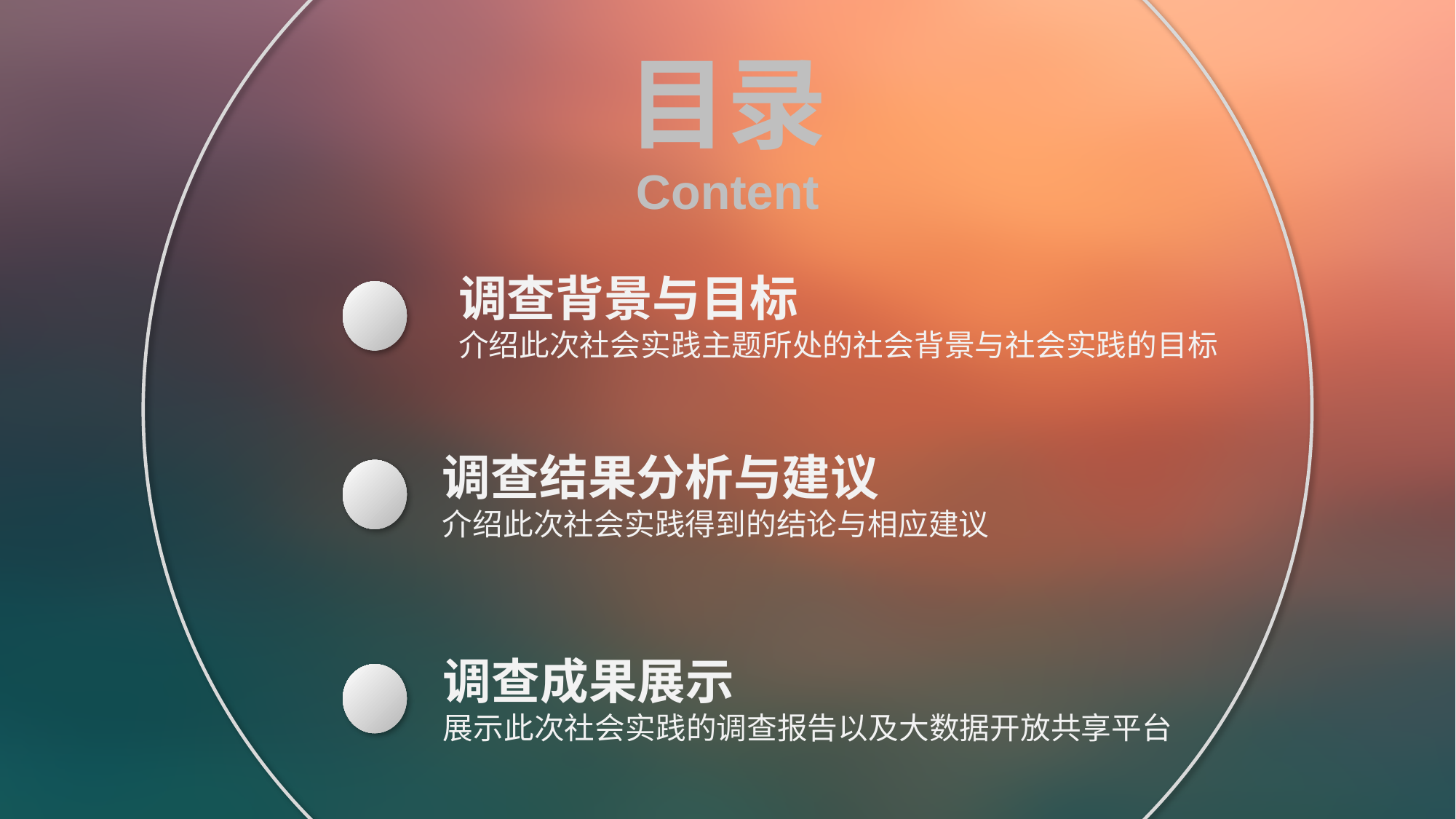

目录
Content
调查背景与目标
介绍此次社会实践主题所处的社会背景与社会实践的目标

调查结果分析与建议
介绍此次社会实践得到的结论与相应建议

调查成果展示
展示此次社会实践的调查报告以及大数据开放共享平台